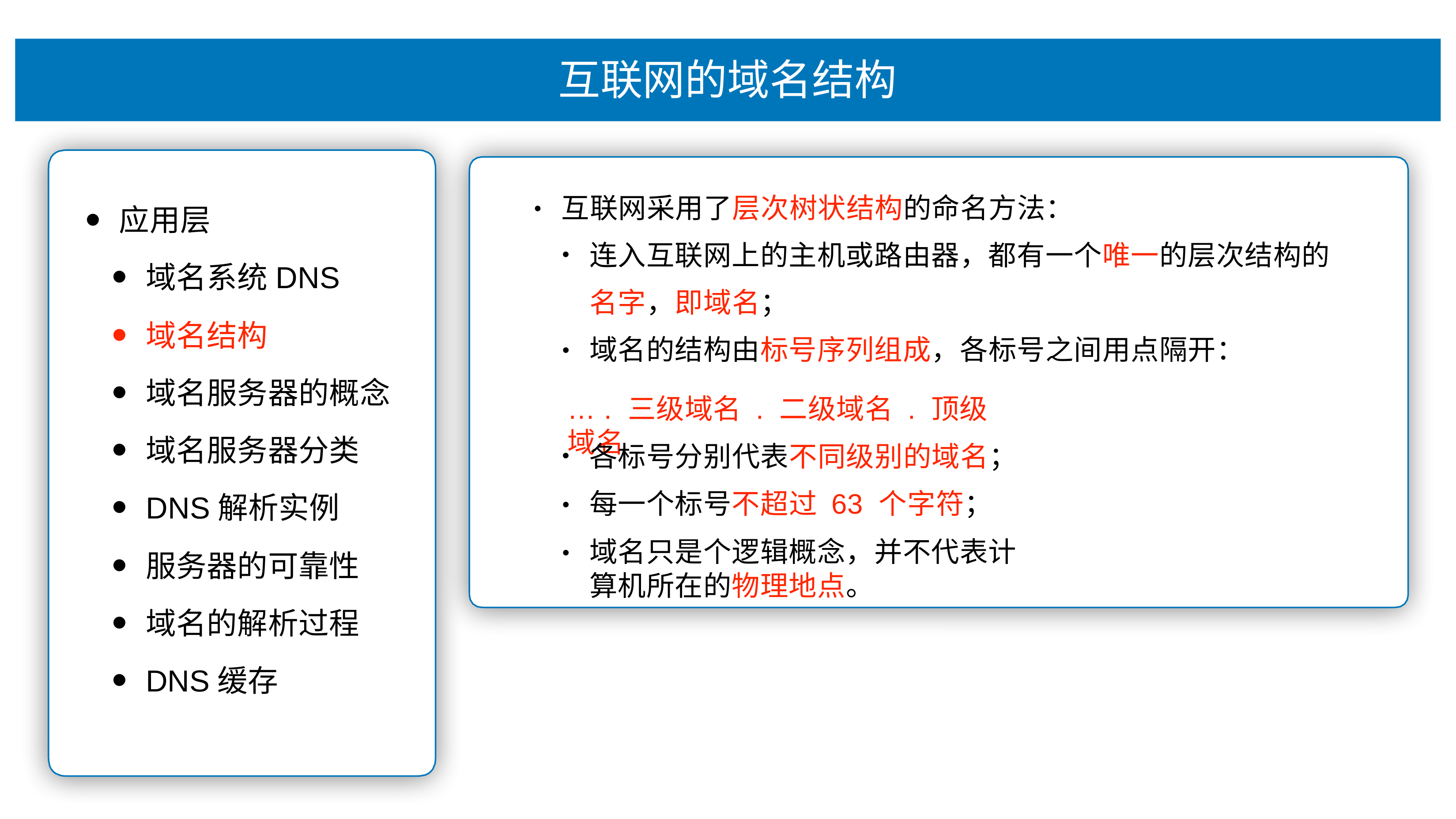

# 互联⽹的域名结构

互联⽹采⽤了层次树状结构的命名⽅法：
•
应⽤层
域名系统DNS
域名结构
域名服务器的概念
域名服务器分类
DNS解析实例
服务器的可靠性
域名的解析过程
DNS缓存
连⼊互联⽹上的主机或路由器，都有⼀个唯⼀的层次结构的 名字，即域名；
域名的结构由标号序列组成，各标号之间⽤点隔开：
•
… . 三级域名 . ⼆级域名 . 顶级域名
各标号分别代表不同级别的域名； 每⼀个标号不超过 63 个字符；
域名只是个逻辑概念，并不代表计算机所在的物理地点。
•
•